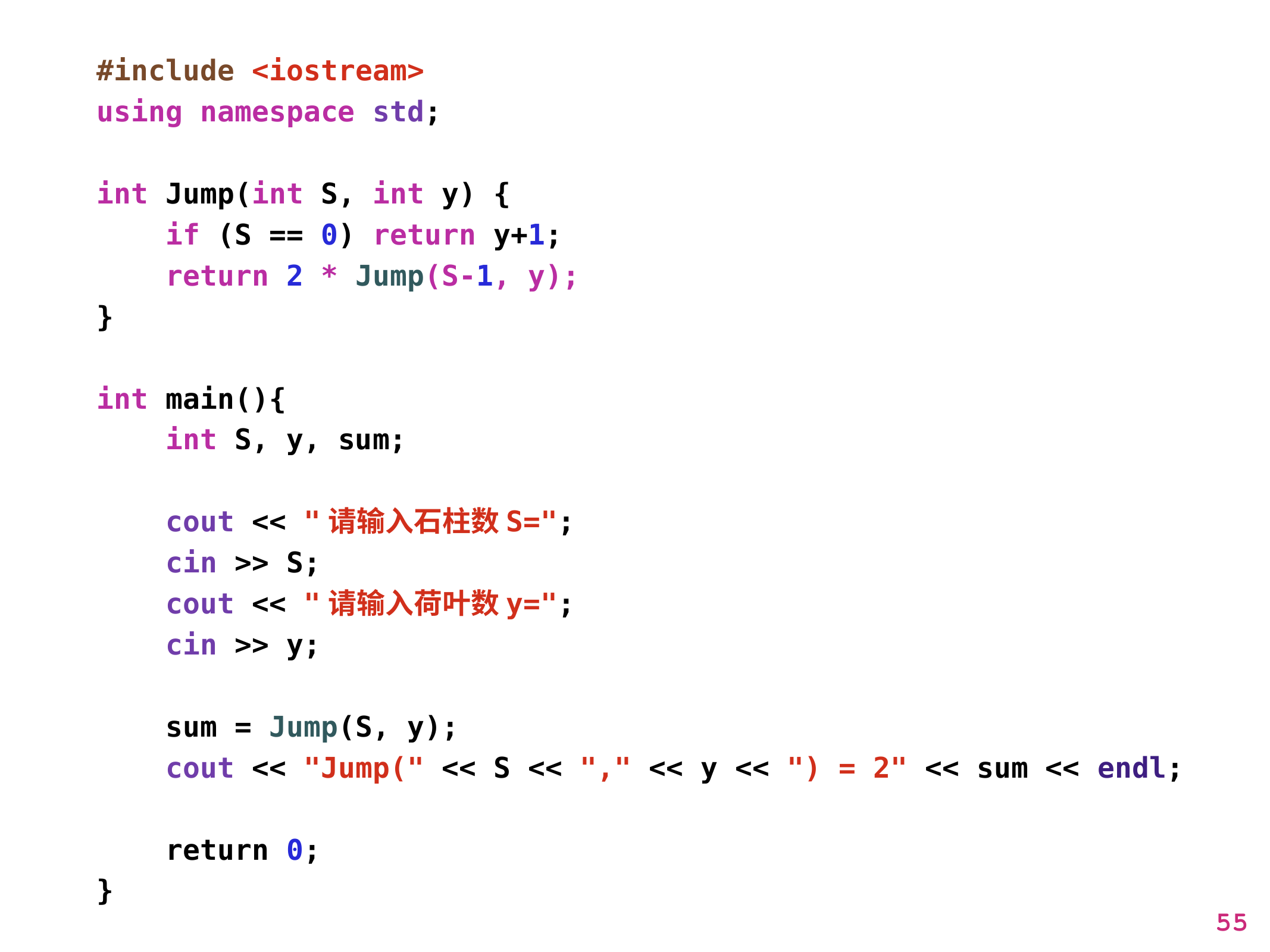

#include <iostream>
using namespace std;

int Jump(int S, int y) {
    if (S == 0) return y+1;
    return 2 * Jump(S-1, y);
}

int main(){
    int S, y, sum;

    cout << "请输入石柱数S=";
    cin >> S;
    cout << "请输入荷叶数y=";
    cin >> y;

    sum = Jump(S, y);
    cout << "Jump(" << S << "," << y << ") = 2" << sum << endl;
    return 0;
}
55